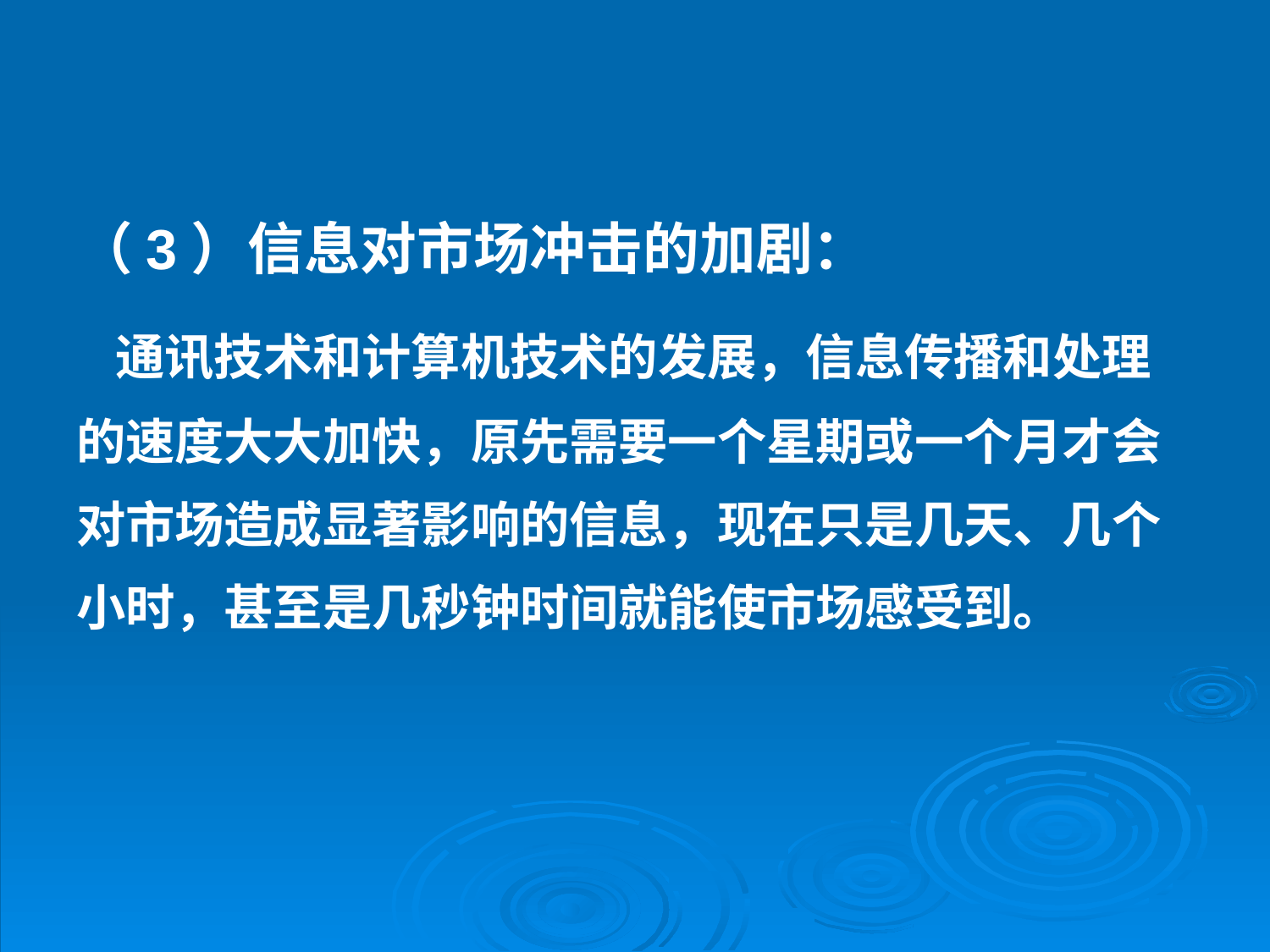

（3）信息对市场冲击的加剧：
  通讯技术和计算机技术的发展，信息传播和处理的速度大大加快，原先需要一个星期或一个月才会对市场造成显著影响的信息，现在只是几天、几个小时，甚至是几秒钟时间就能使市场感受到。